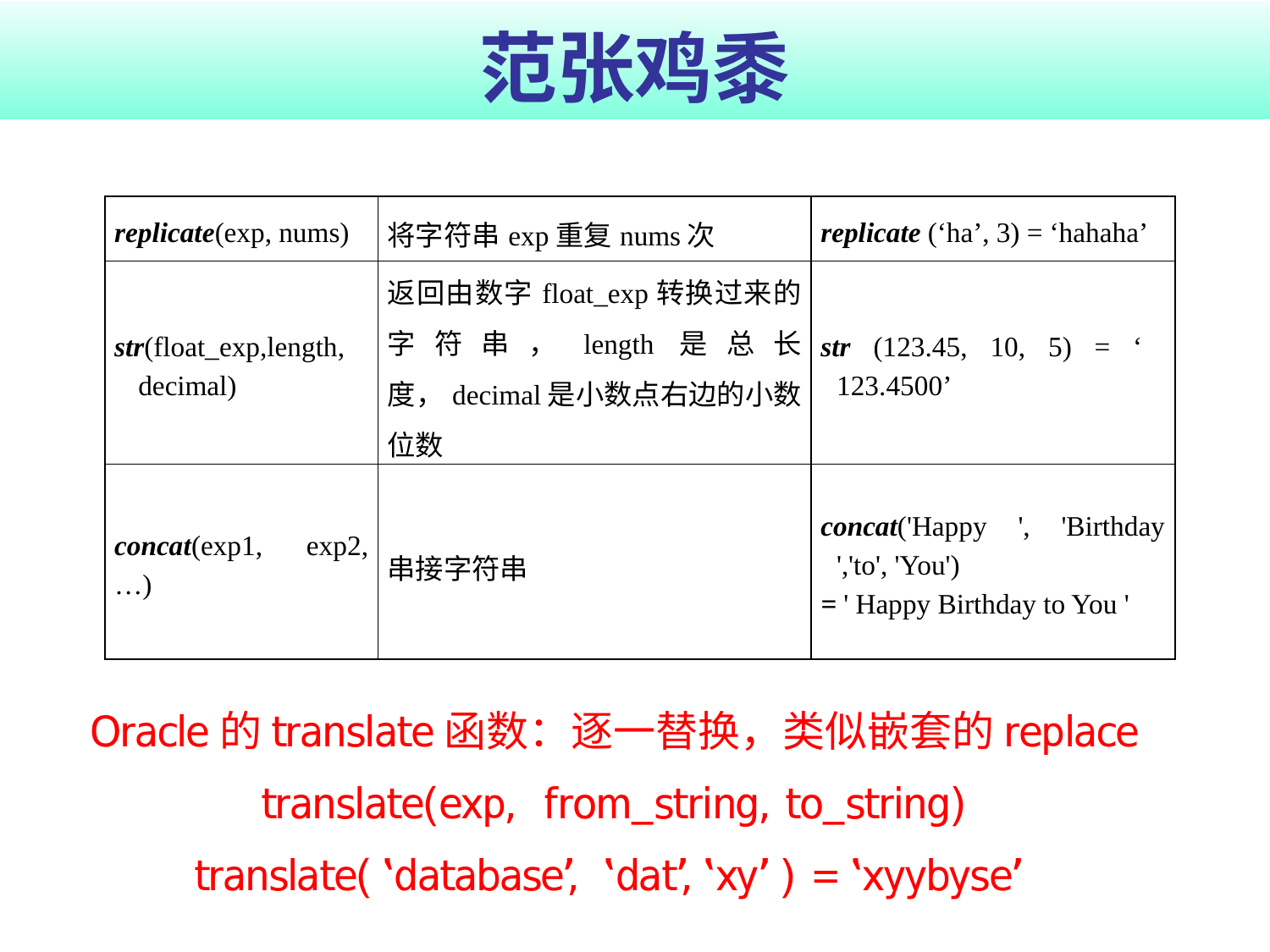

# 范张鸡黍
| replicate(exp, nums) | 将字符串exp重复nums次 | replicate (‘ha’, 3) = ‘hahaha’ |
| --- | --- | --- |
| str(float\_exp,length, decimal) | 返回由数字float\_exp转换过来的字符串，length是总长度，decimal是小数点右边的小数位数 | str (123.45, 10, 5) = ‘ 123.4500’ |
| concat(exp1, exp2, …) | 串接字符串 | concat('Happy ', 'Birthday ','to', 'You') = ' Happy Birthday to You ' |
Oracle的translate函数：逐一替换，类似嵌套的replace
translate(exp,  from_string, to_string)
translate( ‘database’,  ‘dat’, ‘xy’ ) = ‘xyybyse’